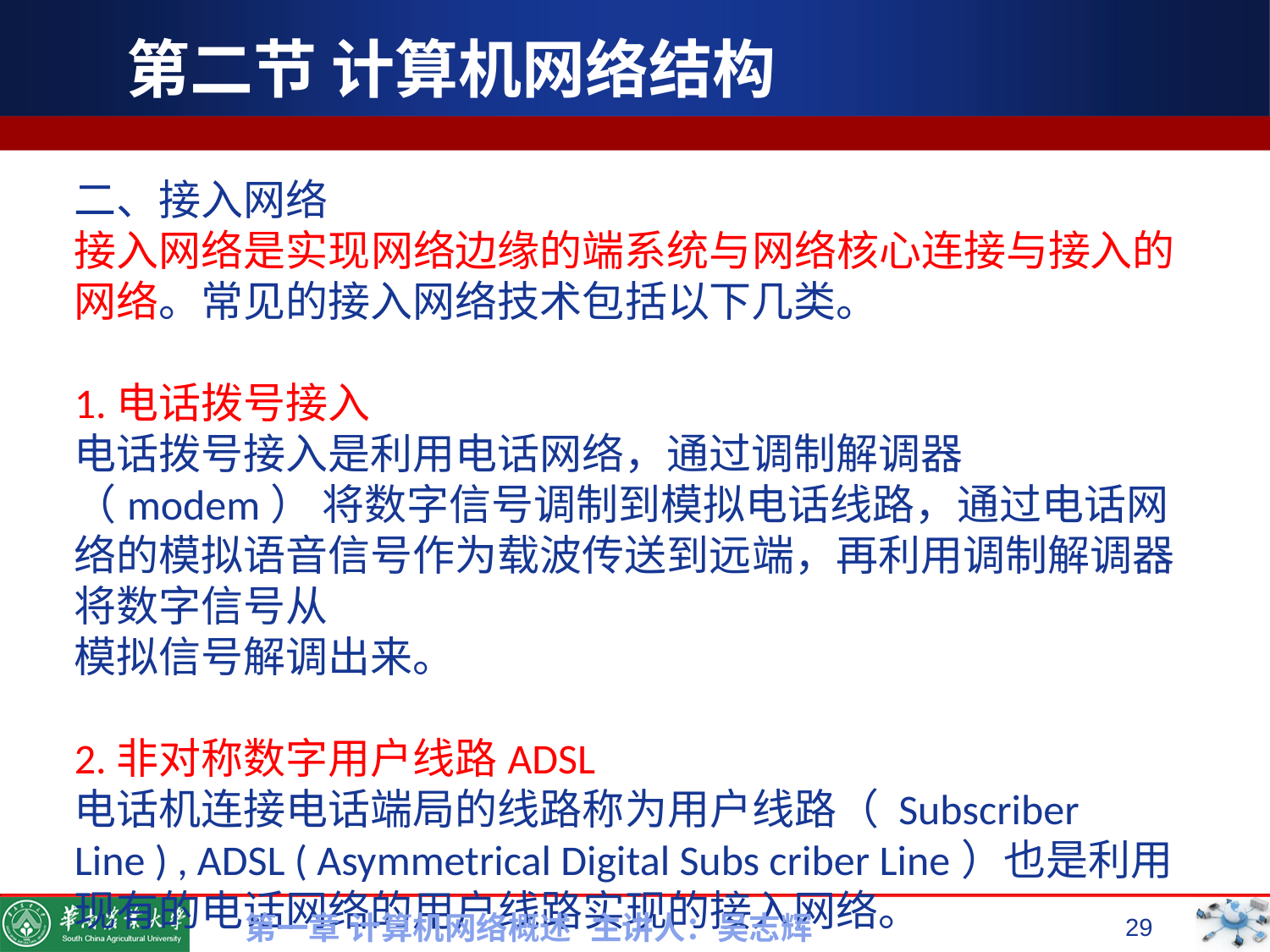

# 第二节 计算机网络结构
二、接入网络
接入网络是实现网络边缘的端系统与网络核心连接与接入的网络。常见的接入网络技术包括以下几类。

1.电话拨号接入
电话拨号接入是利用电话网络，通过调制解调器（modem） 将数字信号调制到模拟电话线路，通过电话网络的模拟语音信号作为载波传送到远端，再利用调制解调器将数字信号从
模拟信号解调出来。

2.非对称数字用户线路ADSL
电话机连接电话端局的线路称为用户线路（ Subscriber Line ) , ADSL ( Asymmetrical Digital Subs criber Line）也是利用现有的电话网络的用户线路实现的接入网络。
第一章 计算机网络概述  主讲人：吴志辉
29